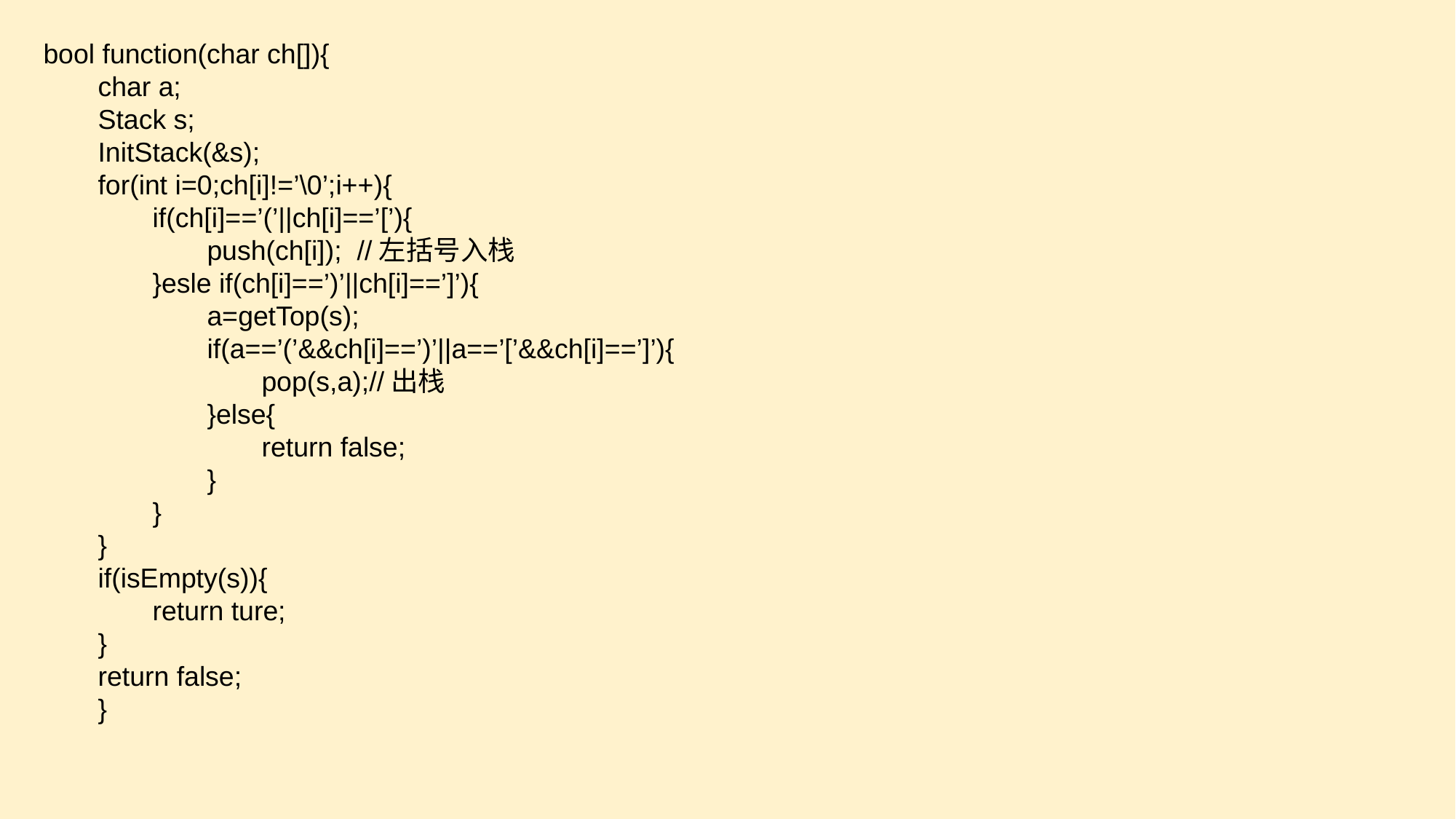

bool function(char ch[]){
char a;
Stack s;
InitStack(&s);
for(int i=0;ch[i]!=’\0’;i++){
if(ch[i]==’(’||ch[i]==’[’){
push(ch[i]);  //左括号入栈
}esle if(ch[i]==’)’||ch[i]==’]’){
a=getTop(s);
if(a==’(’&&ch[i]==’)’||a==’[’&&ch[i]==’]’){
pop(s,a);//出栈
}else{
return false;
}
}
}
if(isEmpty(s)){
return ture;
}
return false;
}
e7d195523061f1c0f0ec610a92cff745ee13794c7b8d98f8E73673273C9E8BE17CC3D63B9B1D6426C348A354AD505654C28F453CD7C8F90EADD06C08281DAED7140E5AAAED5880ECE414DFB6A93B82BE019406867034C3A8500A4827DCF3FBF74A471B736410707E336A01C9ADC9BE02ACCB8DF2121D81636A067B8AE80C6AB6F014154F4E7B7247